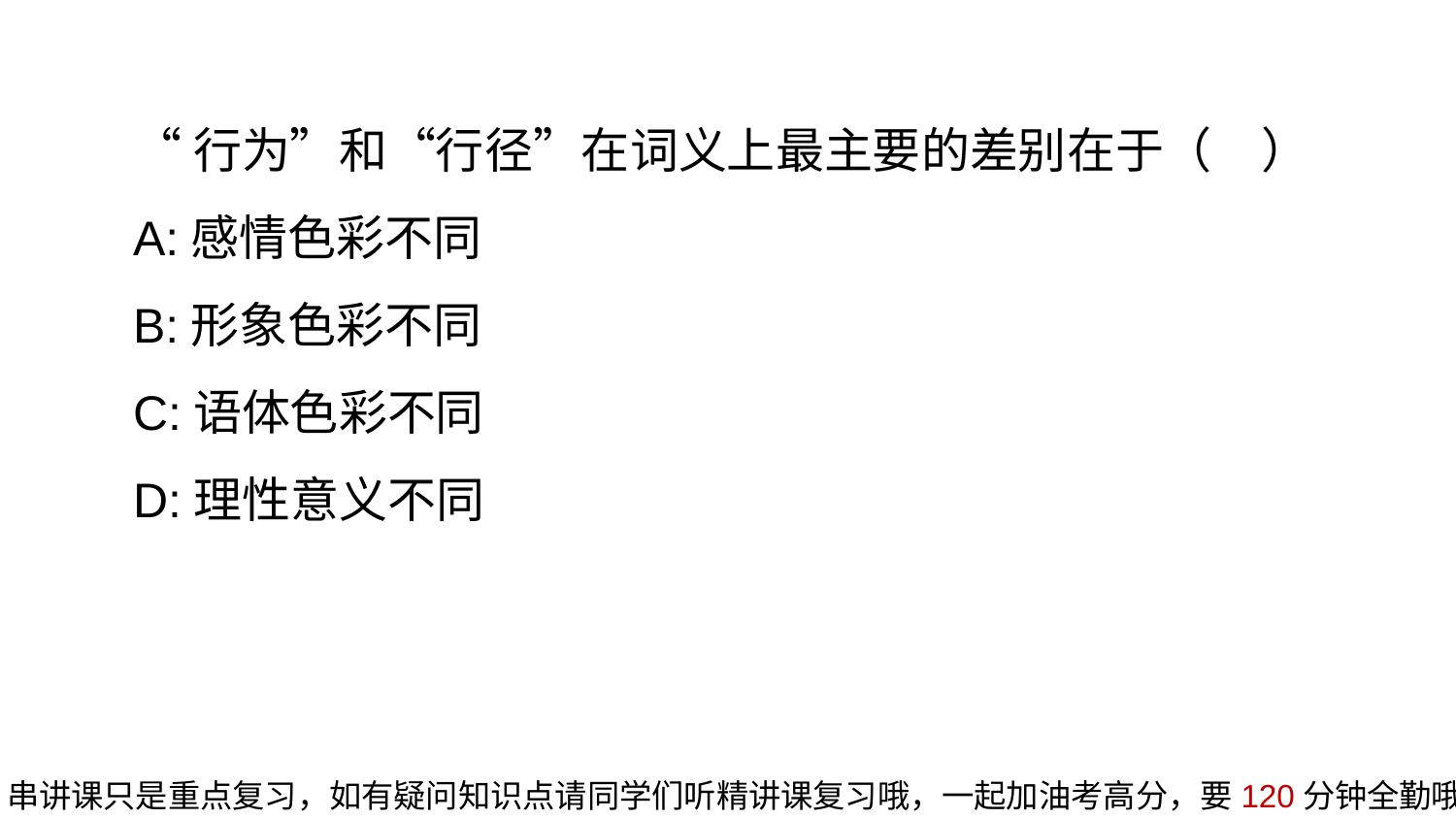

“行为”和“行径”在词义上最主要的差别在于（　）
A:感情色彩不同
B:形象色彩不同
C:语体色彩不同
D:理性意义不同